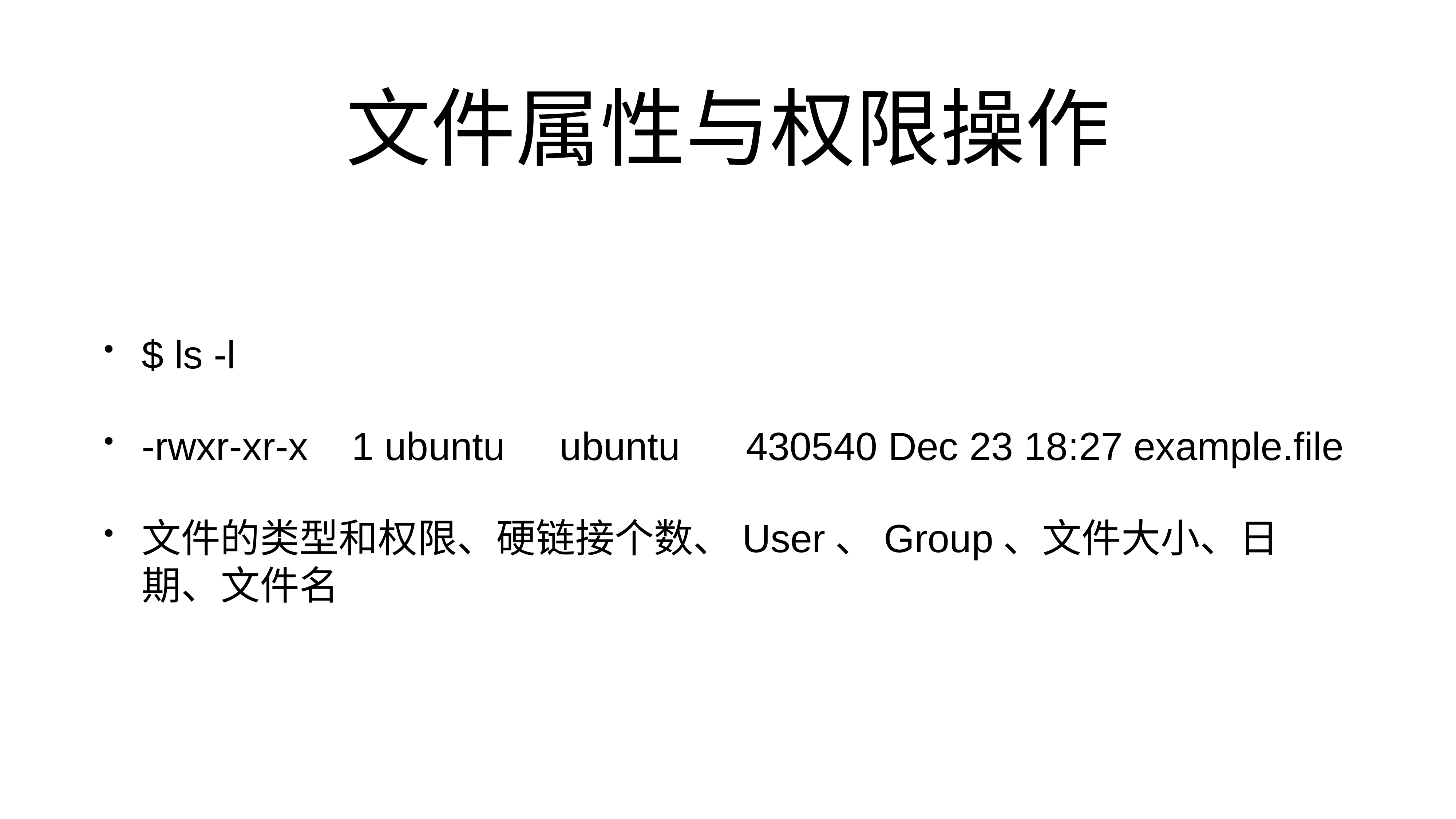

# 文件属性与权限操作
$ ls -l
-rwxr-xr-x    1 ubuntu     ubuntu      430540 Dec 23 18:27 example.file
文件的类型和权限、硬链接个数、User、Group、文件大小、日期、文件名